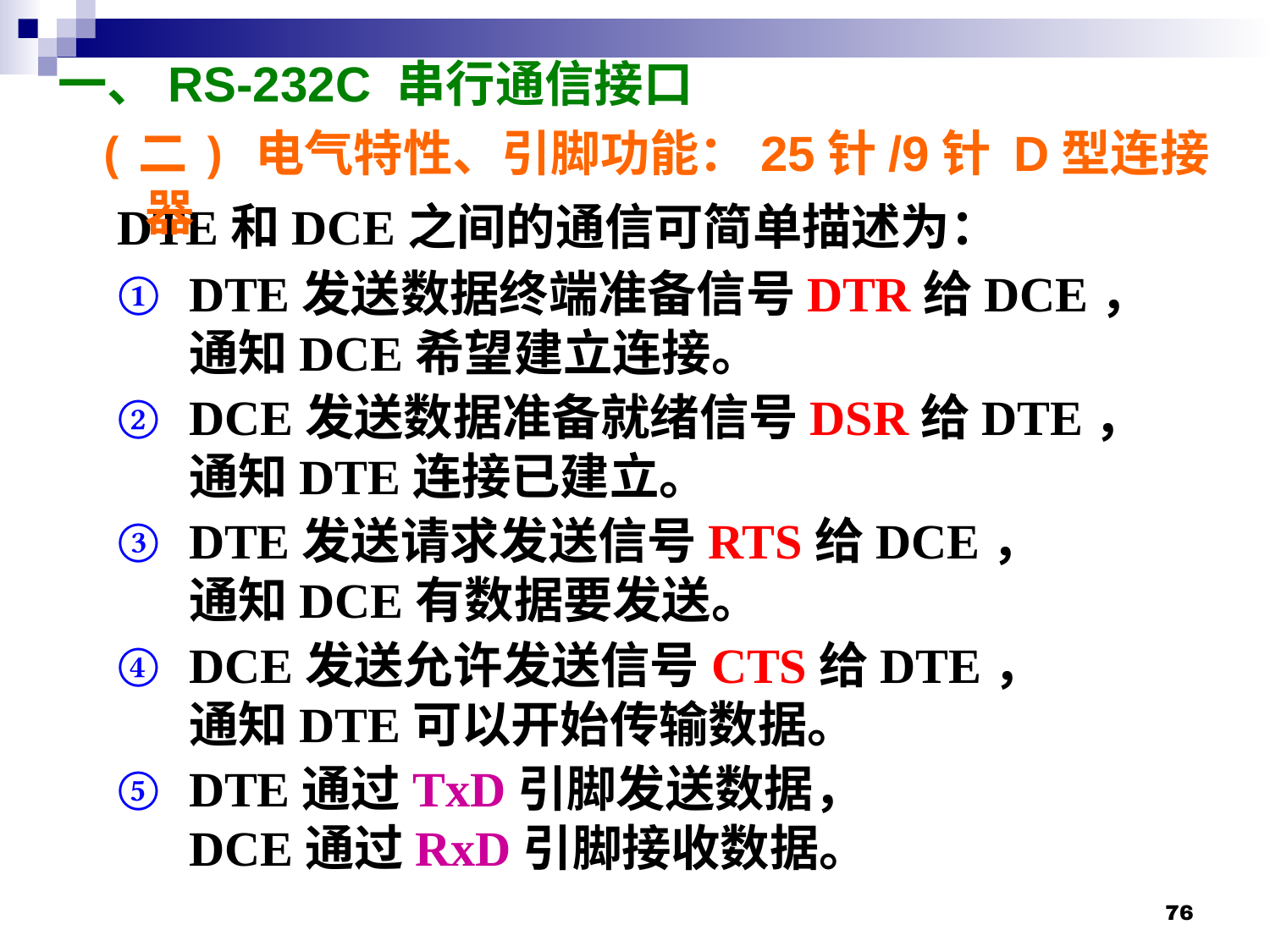

# 一、RS-232C 串行通信接口
(二) 电气特性、引脚功能：25针/9针 D型连接器
DTE和DCE之间的通信可简单描述为：
DTE发送数据终端准备信号DTR给DCE，
通知DCE希望建立连接。
DCE发送数据准备就绪信号DSR给DTE，
通知DTE连接已建立。
DTE发送请求发送信号RTS给DCE，
通知DCE有数据要发送。
DCE发送允许发送信号CTS给DTE，
通知DTE可以开始传输数据。
DTE通过TxD引脚发送数据，
DCE通过RxD引脚接收数据。
76